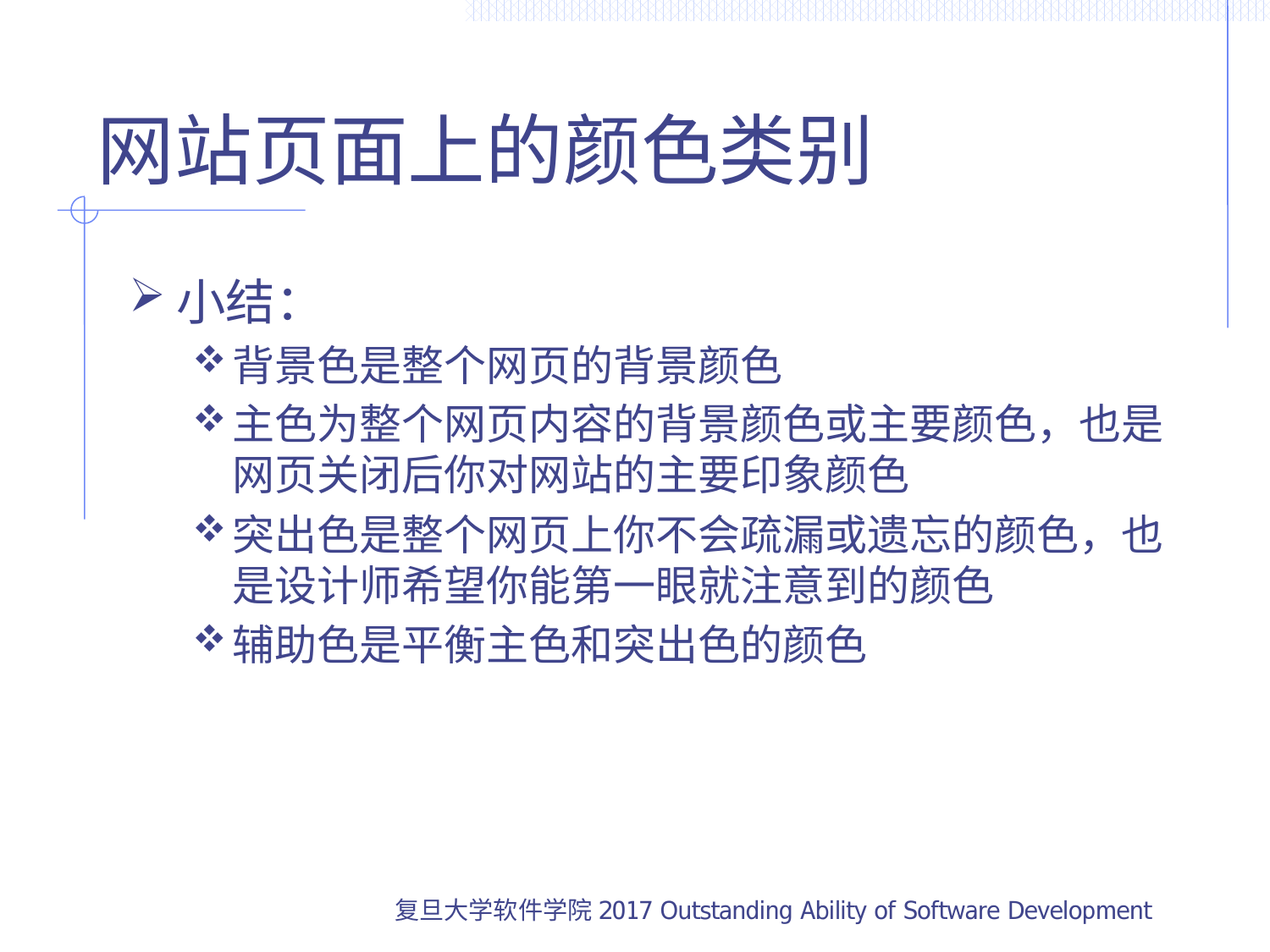

# 网站页面上的颜色类别
小结：
背景色是整个网页的背景颜色
主色为整个网页内容的背景颜色或主要颜色，也是网页关闭后你对网站的主要印象颜色
突出色是整个网页上你不会疏漏或遗忘的颜色，也是设计师希望你能第一眼就注意到的颜色
辅助色是平衡主色和突出色的颜色